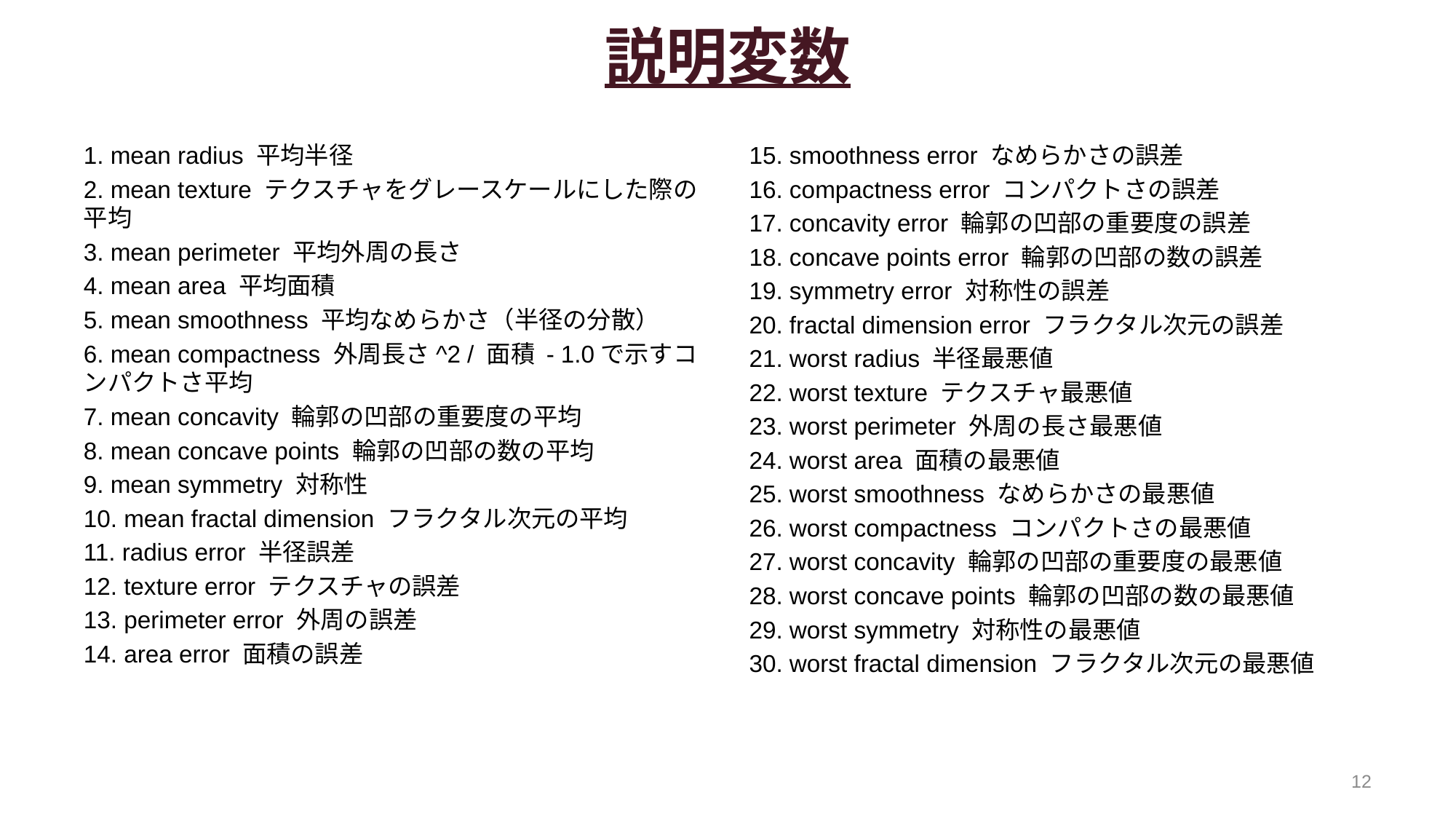

# 説明変数
1. mean radius 平均半径
2. mean texture テクスチャをグレースケールにした際の平均
3. mean perimeter 平均外周の長さ
4. mean area 平均面積
5. mean smoothness 平均なめらかさ（半径の分散）
6. mean compactness 外周長さ^2 / 面積 - 1.0で示すコンパクトさ平均
7. mean concavity 輪郭の凹部の重要度の平均
8. mean concave points 輪郭の凹部の数の平均
9. mean symmetry 対称性
10. mean fractal dimension フラクタル次元の平均
11. radius error 半径誤差
12. texture error テクスチャの誤差
13. perimeter error 外周の誤差
14. area error 面積の誤差
15. smoothness error なめらかさの誤差
16. compactness error コンパクトさの誤差
17. concavity error 輪郭の凹部の重要度の誤差
18. concave points error 輪郭の凹部の数の誤差
19. symmetry error 対称性の誤差
20. fractal dimension error フラクタル次元の誤差
21. worst radius 半径最悪値
22. worst texture テクスチャ最悪値
23. worst perimeter 外周の長さ最悪値
24. worst area 面積の最悪値
25. worst smoothness なめらかさの最悪値
26. worst compactness コンパクトさの最悪値
27. worst concavity 輪郭の凹部の重要度の最悪値
28. worst concave points 輪郭の凹部の数の最悪値
29. worst symmetry 対称性の最悪値
30. worst fractal dimension フラクタル次元の最悪値
12